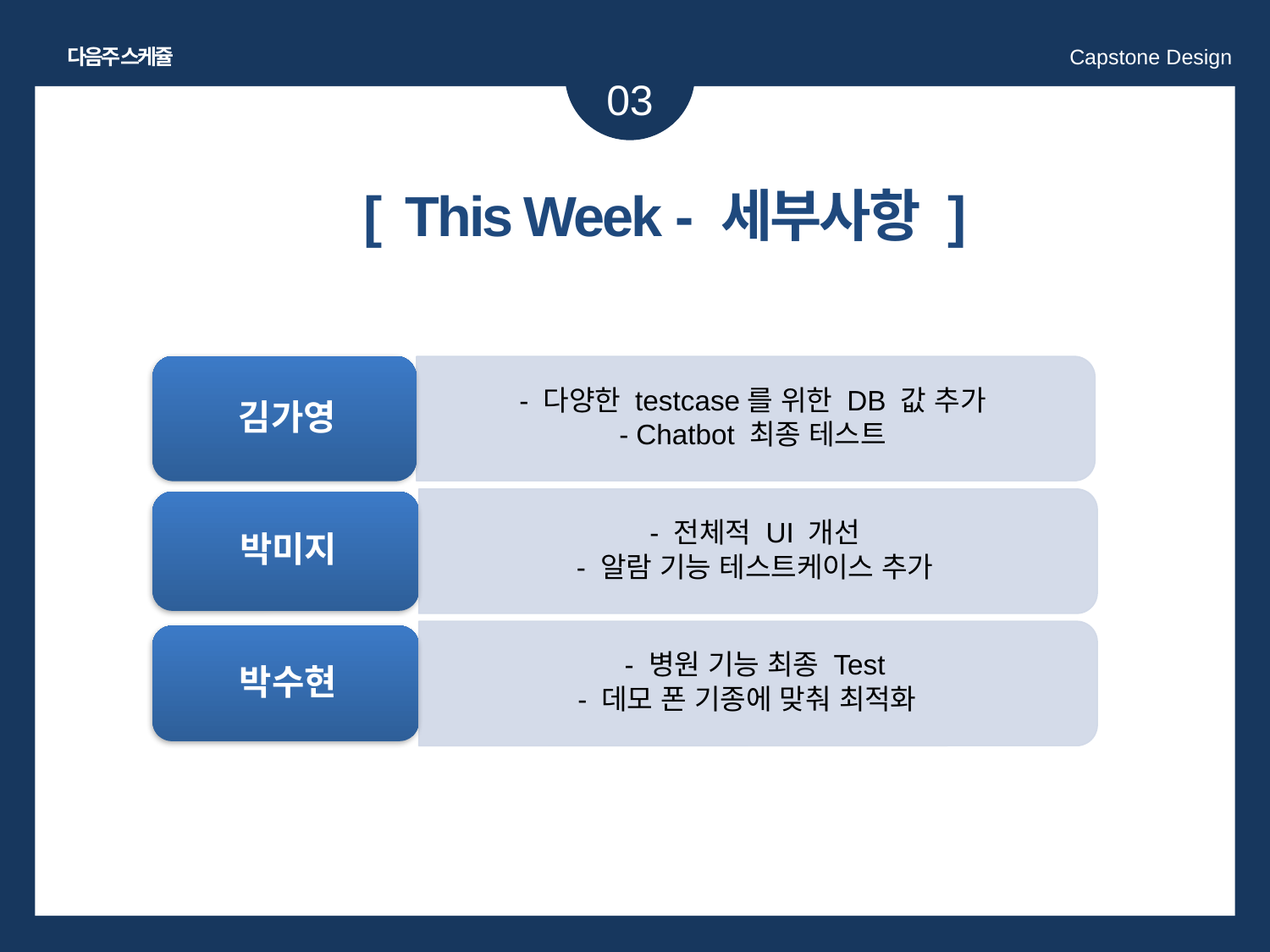

다음주 스케쥴
Capstone Design
03

[  This Week - 세부사항 ]

- 다양한 testcase를 위한 DB 값 추가
- Chatbot 최종 테스트
김가영
- 전체적 UI 개선
- 알람 기능 테스트케이스 추가
박미지
- 병원 기능 최종 Test
- 데모 폰 기종에 맞춰 최적화
박수현